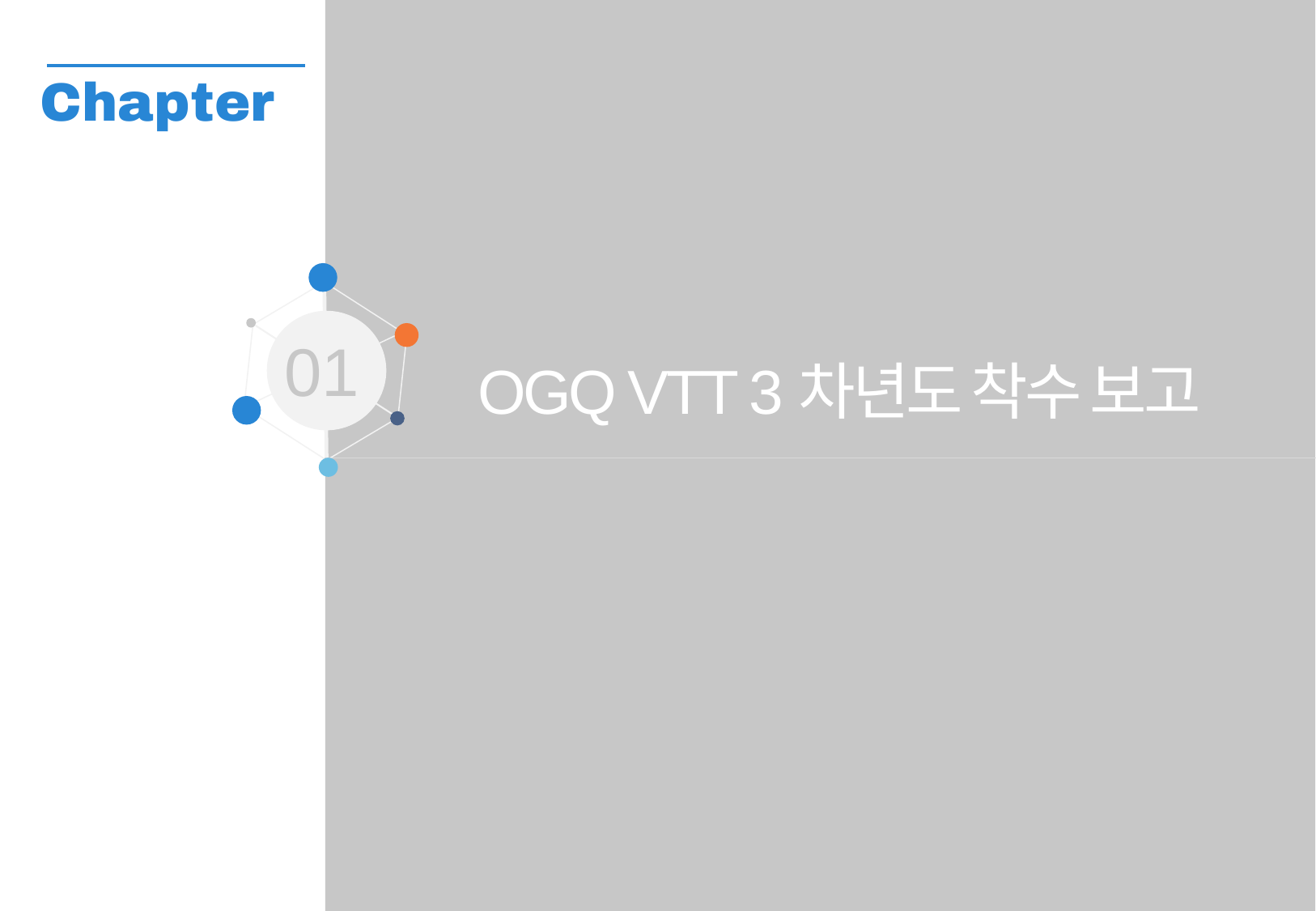

01
# OGQ VTT 3차년도 착수 보고